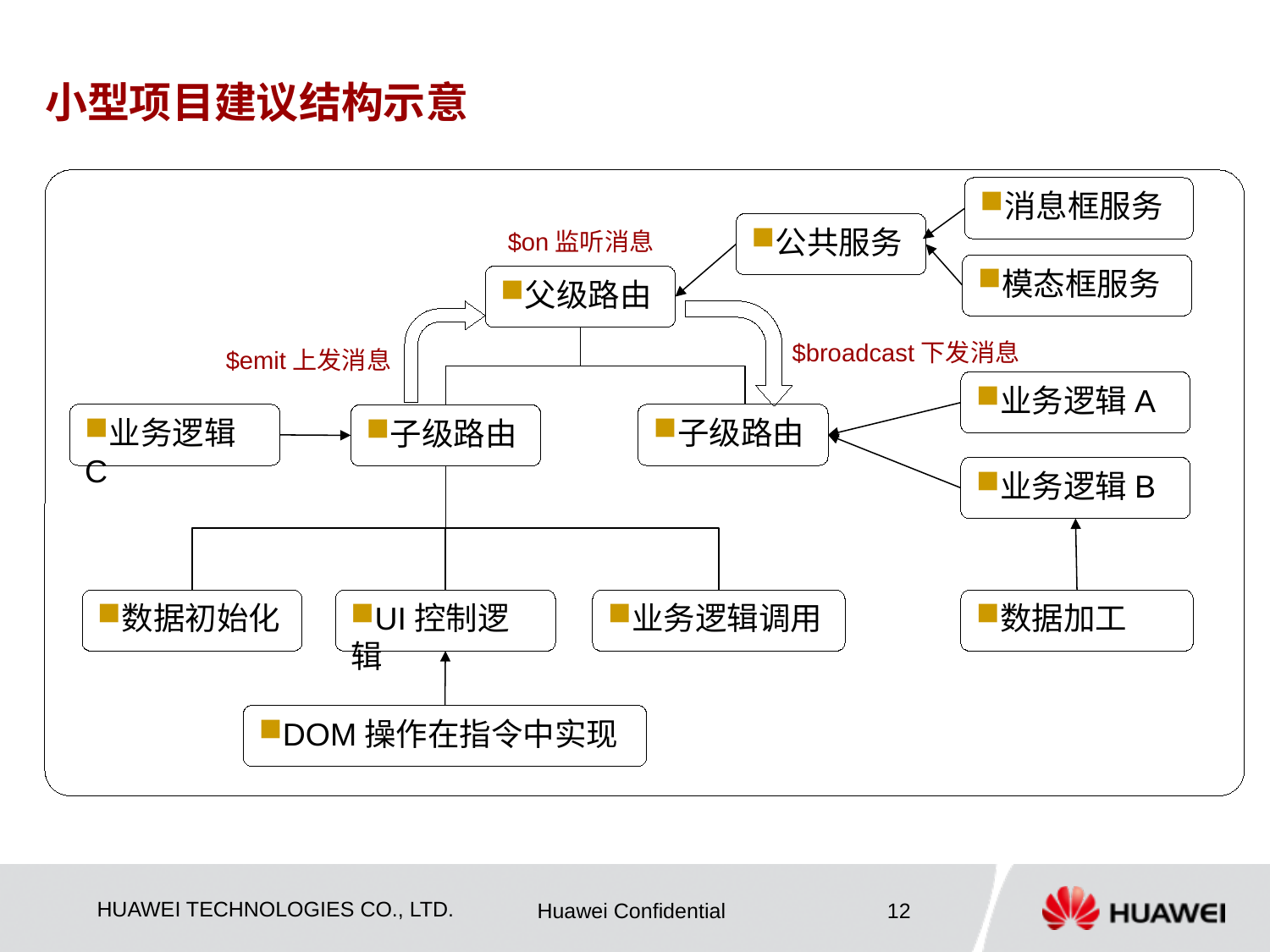

# 小型项目建议结构示意

消息框服务
公共服务
$on监听消息
模态框服务
父级路由

$broadcast下发消息
$emit上发消息
业务逻辑A
业务逻辑C
子级路由
子级路由
业务逻辑B
数据初始化
UI控制逻辑
业务逻辑调用
数据加工
DOM操作在指令中实现